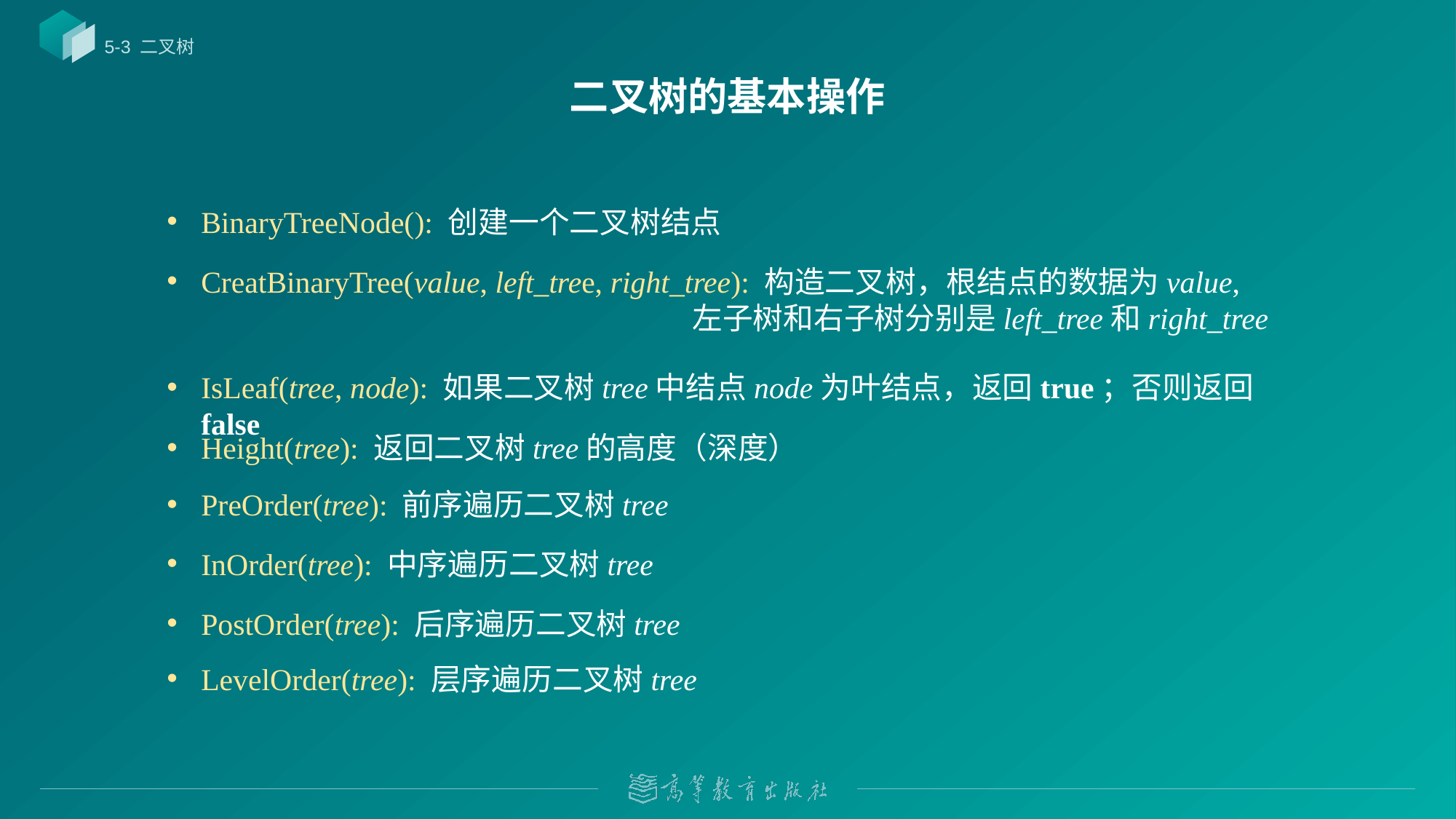

5-3 二叉树
# 二叉树的基本操作
BinaryTreeNode(): 创建一个二叉树结点
CreatBinaryTree(value, left_tree, right_tree): 构造二叉树，根结点的数据为value,
                                                                             左子树和右子树分别是left_tree和right_tree
IsLeaf(tree, node): 如果二叉树tree中结点node为叶结点，返回true；否则返回false
Height(tree): 返回二叉树tree的高度（深度）
PreOrder(tree): 前序遍历二叉树tree
InOrder(tree): 中序遍历二叉树tree
PostOrder(tree): 后序遍历二叉树tree
LevelOrder(tree): 层序遍历二叉树tree